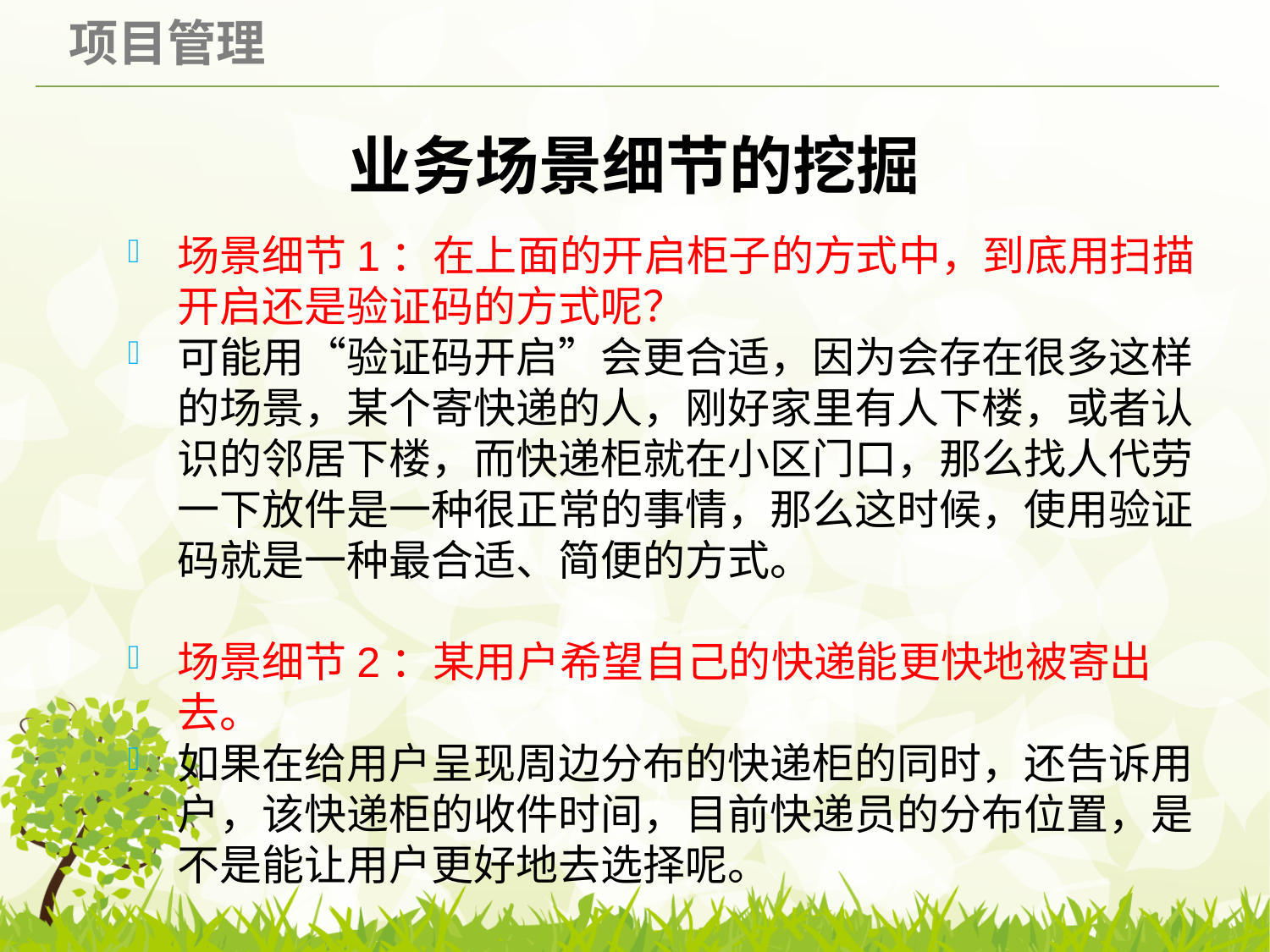

# 业务场景细节的挖掘
场景细节1：在上面的开启柜子的方式中，到底用扫描开启还是验证码的方式呢？
可能用“验证码开启”会更合适，因为会存在很多这样的场景，某个寄快递的人，刚好家里有人下楼，或者认识的邻居下楼，而快递柜就在小区门口，那么找人代劳一下放件是一种很正常的事情，那么这时候，使用验证码就是一种最合适、简便的方式。

场景细节2：某用户希望自己的快递能更快地被寄出去。
如果在给用户呈现周边分布的快递柜的同时，还告诉用户，该快递柜的收件时间，目前快递员的分布位置，是不是能让用户更好地去选择呢。